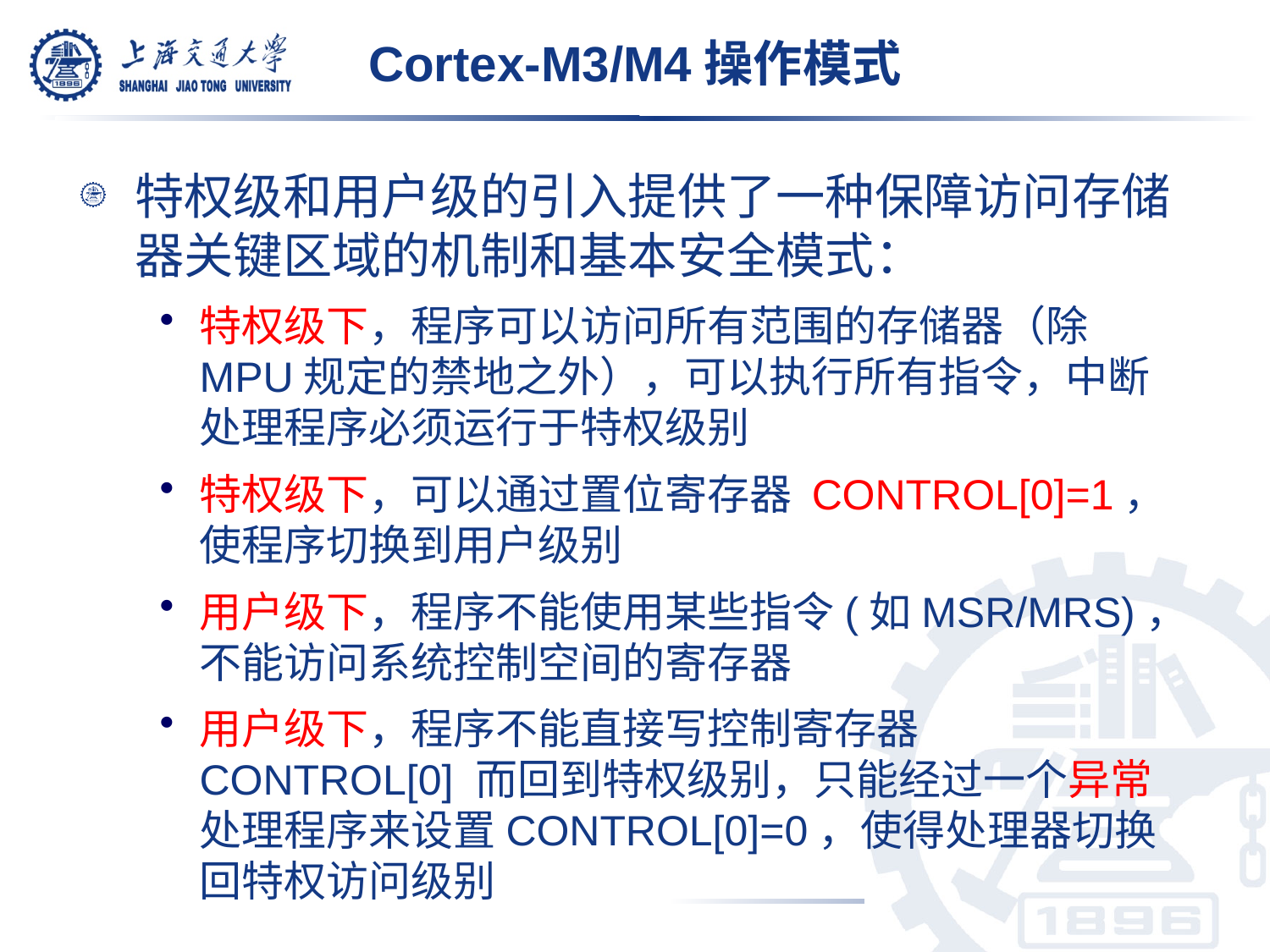

# Cortex-M3/M4操作模式
特权级和用户级的引入提供了一种保障访问存储器关键区域的机制和基本安全模式：
特权级下，程序可以访问所有范围的存储器（除MPU规定的禁地之外），可以执行所有指令，中断处理程序必须运行于特权级别
特权级下，可以通过置位寄存器 CONTROL[0]=1，使程序切换到用户级别
用户级下，程序不能使用某些指令(如MSR/MRS)，不能访问系统控制空间的寄存器
用户级下，程序不能直接写控制寄存器 CONTROL[0] 而回到特权级别，只能经过一个异常处理程序来设置CONTROL[0]=0，使得处理器切换回特权访问级别